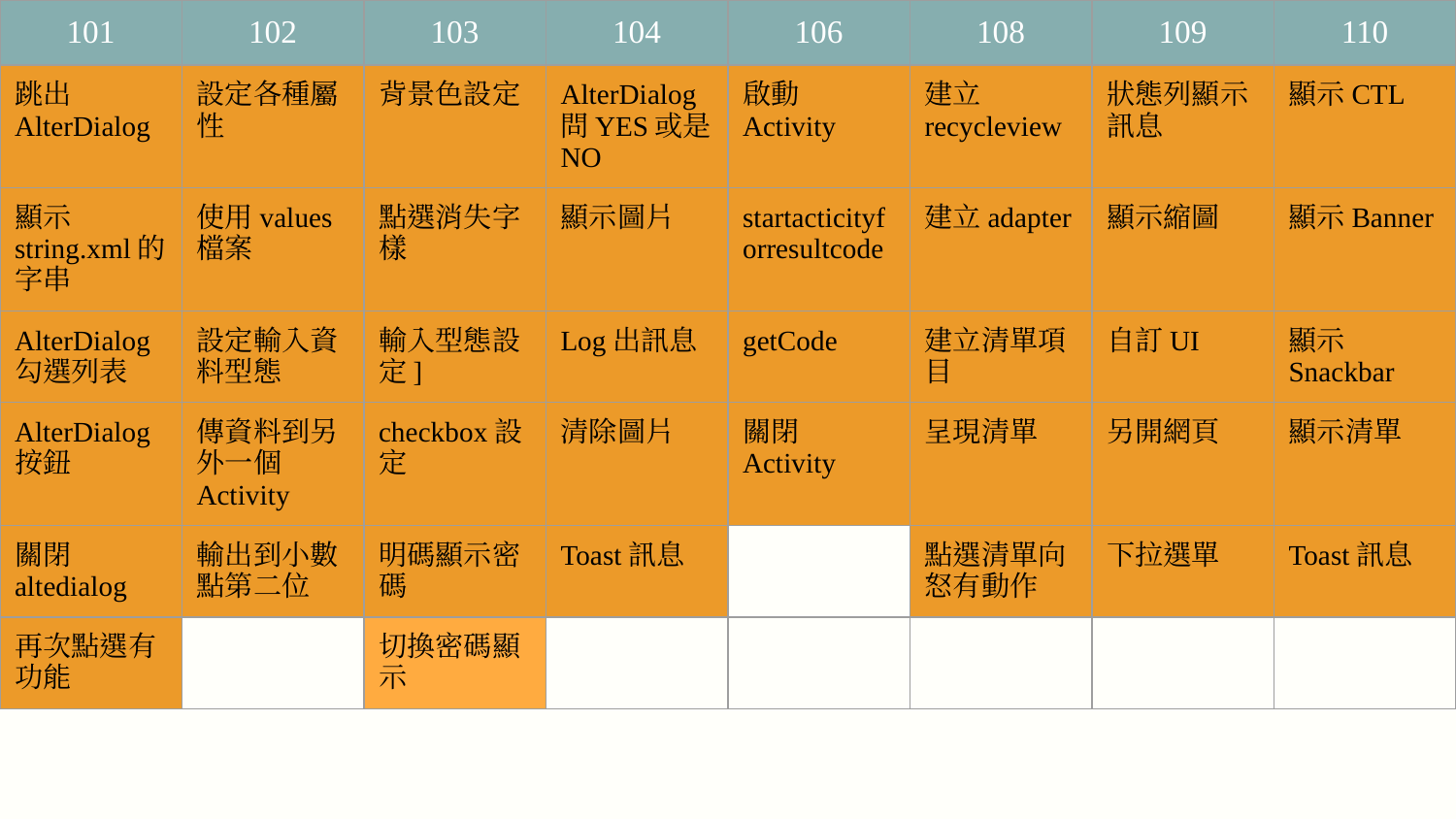

| 101 | 102 | 103 | 104 | 106 | 108 | 109 | 110 |
| --- | --- | --- | --- | --- | --- | --- | --- |
| 跳出AlterDialog | 設定各種屬性 | 背景色設定 | AlterDialog 問YES或是NO | 啟動Activity | 建立recycleview | 狀態列顯示訊息 | 顯示CTL |
| 顯示string.xml的字串 | 使用values檔案 | 點選消失字樣 | 顯示圖片 | startacticityforresultcode | 建立adapter | 顯示縮圖 | 顯示Banner |
| AlterDialog 勾選列表 | 設定輸入資料型態 | 輸入型態設定] | Log出訊息 | getCode | 建立清單項目 | 自訂UI | 顯示Snackbar |
| AlterDialog 按鈕 | 傳資料到另外一個Activity | checkbox設定 | 清除圖片 | 關閉Activity | 呈現清單 | 另開網頁 | 顯示清單 |
| 關閉altedialog | 輸出到小數點第二位 | 明碼顯示密碼 | Toast訊息 |  | 點選清單向怒有動作 | 下拉選單 | Toast訊息 |
| 再次點選有功能 |  | 切換密碼顯示 |  |  |  |  |  |